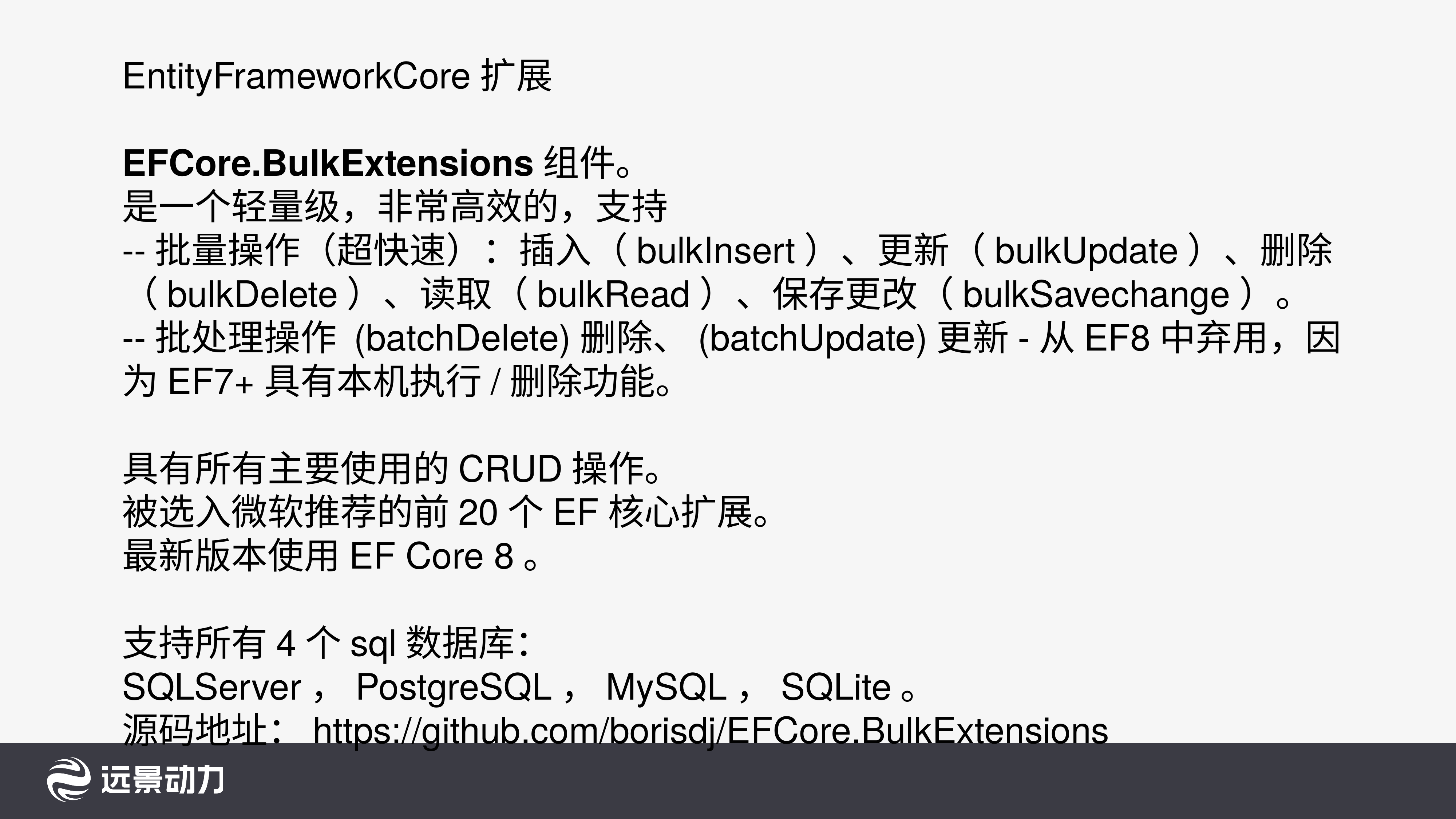

EntityFrameworkCore扩展

EFCore.BulkExtensions组件。
是一个轻量级，非常高效的，支持
--批量操作（超快速）：插入（bulkInsert）、更新（bulkUpdate）、删除（bulkDelete）、读取（bulkRead）、保存更改（bulkSavechange）。
--批处理操作 (batchDelete)删除、(batchUpdate)更新-从EF8中弃用，因为EF7+具有本机执行/删除功能。

具有所有主要使用的CRUD操作。
被选入微软推荐的前20个EF核心扩展。
最新版本使用EF Core 8。
支持所有4个sql数据库：SQLServer，PostgreSQL，MySQL，SQLite。
源码地址：https://github.com/borisdj/EFCore.BulkExtensions